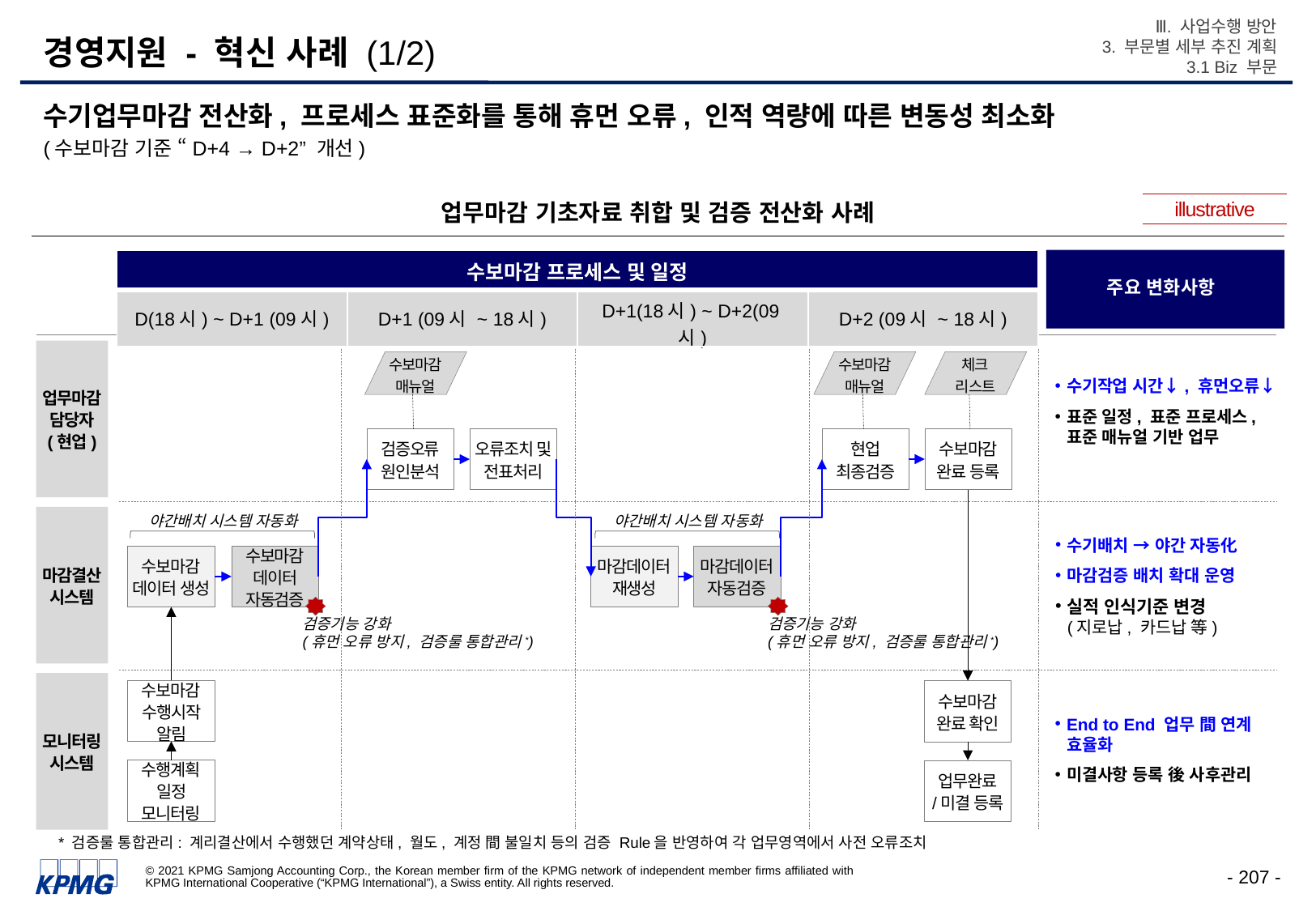

Ⅲ. 사업수행 방안
3. 부문별 세부 추진 계획
3.1 Biz 부문
# 경영지원 - 혁신 사례 (1/2)
수기업무마감 전산화, 프로세스 표준화를 통해 휴먼 오류, 인적 역량에 따른 변동성 최소화
(수보마감 기준 “D+4 → D+2” 개선)
illustrative
업무마감 기초자료 취합 및 검증 전산화 사례
| 수보마감 프로세스 및 일정 |  |  |  |
| --- | --- | --- | --- |
| D(18시) ~ D+1 (09시) | D+1 (09시 ~ 18시) | D+1(18시) ~ D+2(09시) | D+2 (09시 ~ 18시) |

주요 변화사항
수기작업 시간↓, 휴먼오류↓
표준 일정, 표준 프로세스,
표준 매뉴얼 기반 업무
수기배치 → 야간 자동化
마감검증 배치 확대 운영
실적 인식기준 변경
(지로납, 카드납 等)
End to End 업무 間 연계
효율화
미결사항 등록 後 사후관리
업무마감
담당자
(현업)
수보마감
매뉴얼
수보마감매뉴얼
체크
리스트
검증오류
원인분석
오류조치 및 전표처리
현업
최종검증
수보마감
완료 등록

마감결산
시스템
야간배치 시스템 자동화
야간배치 시스템 자동화
수보마감
데이터 생성
수보마감
데이터 자동검증
마감데이터
재생성
마감데이터
자동검증

검증기능 강화
(휴먼 오류 방지, 검증룰 통합관리*)
모니터링
시스템
수보마감
수행시작 알림
수보마감
완료 확인
수행계획
일정
모니터링
업무완료
/미결 등록
* 검증룰 통합관리: 계리결산에서 수행했던 계약상태, 월도, 계정 間 불일치 등의 검증 Rule을 반영하여 각 업무영역에서 사전 오류조치
검증기능 강화
(휴먼 오류 방지, 검증룰 통합관리*)